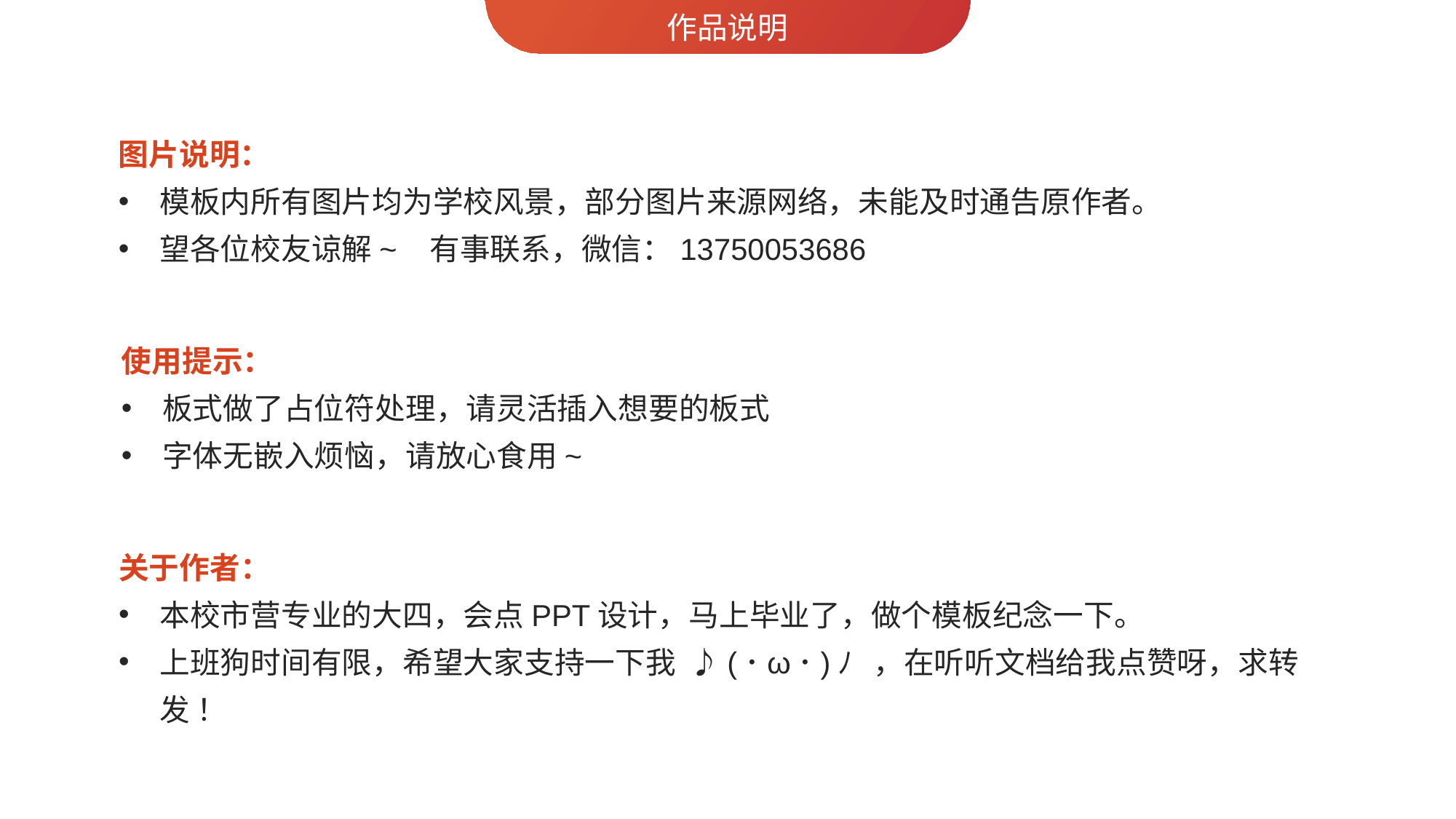

作品说明
图片说明：
模板内所有图片均为学校风景，部分图片来源网络，未能及时通告原作者。
望各位校友谅解~   有事联系，微信：13750053686
使用提示：
板式做了占位符处理，请灵活插入想要的板式
字体无嵌入烦恼，请放心食用~
关于作者：
本校市营专业的大四，会点PPT设计，马上毕业了，做个模板纪念一下。
上班狗时间有限，希望大家支持一下我  ♪(･ω･)ﾉ   ，在听听文档给我点赞呀，求转发 ！